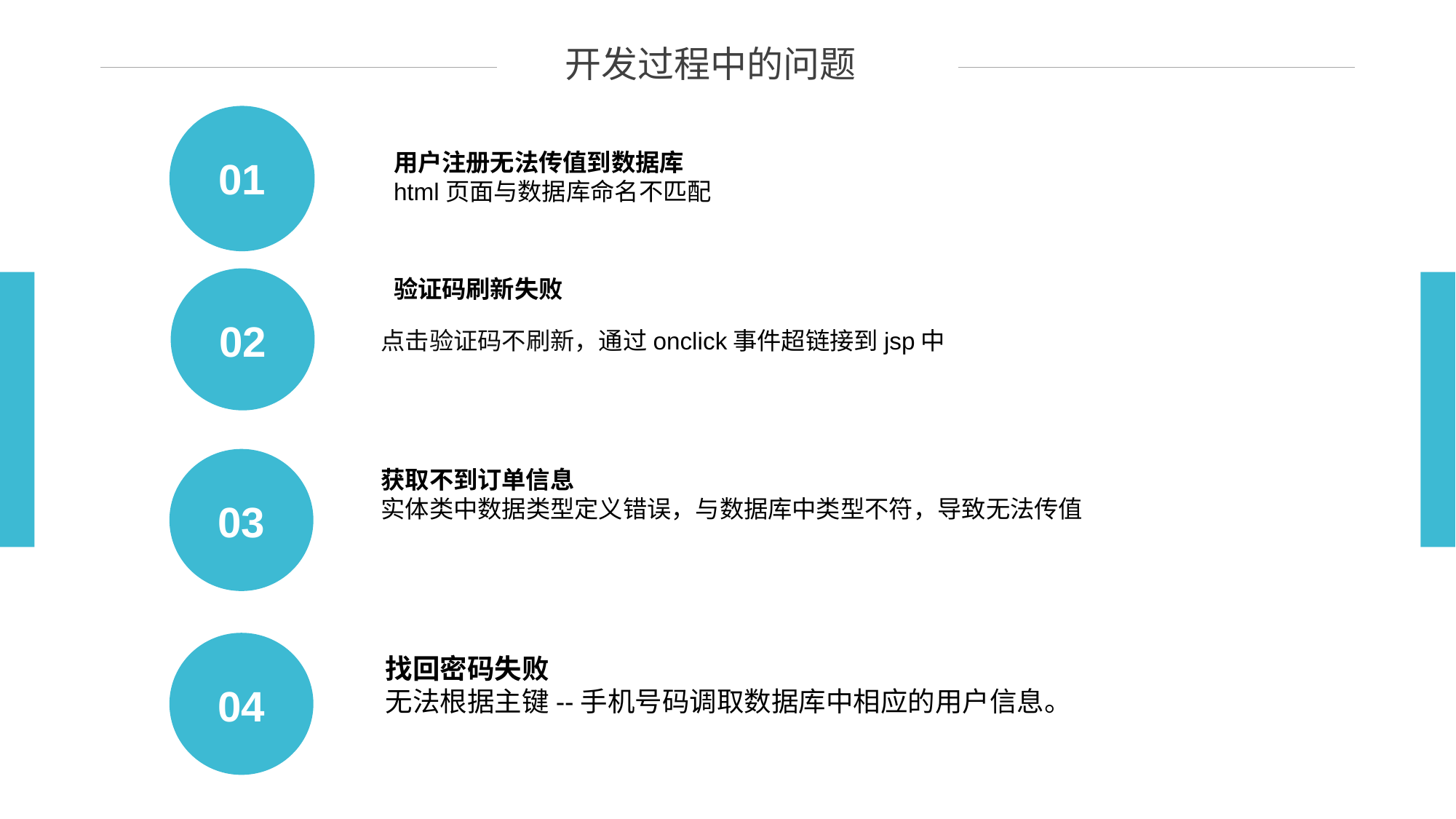

开发过程中的问题
01
用户注册无法传值到数据库
html页面与数据库命名不匹配
验证码刷新失败
点击验证码不刷新，通过onclick事件超链接到jsp中
02
03
获取不到订单信息
实体类中数据类型定义错误，与数据库中类型不符，导致无法传值

04
找回密码失败
无法根据主键--手机号码调取数据库中相应的用户信息。